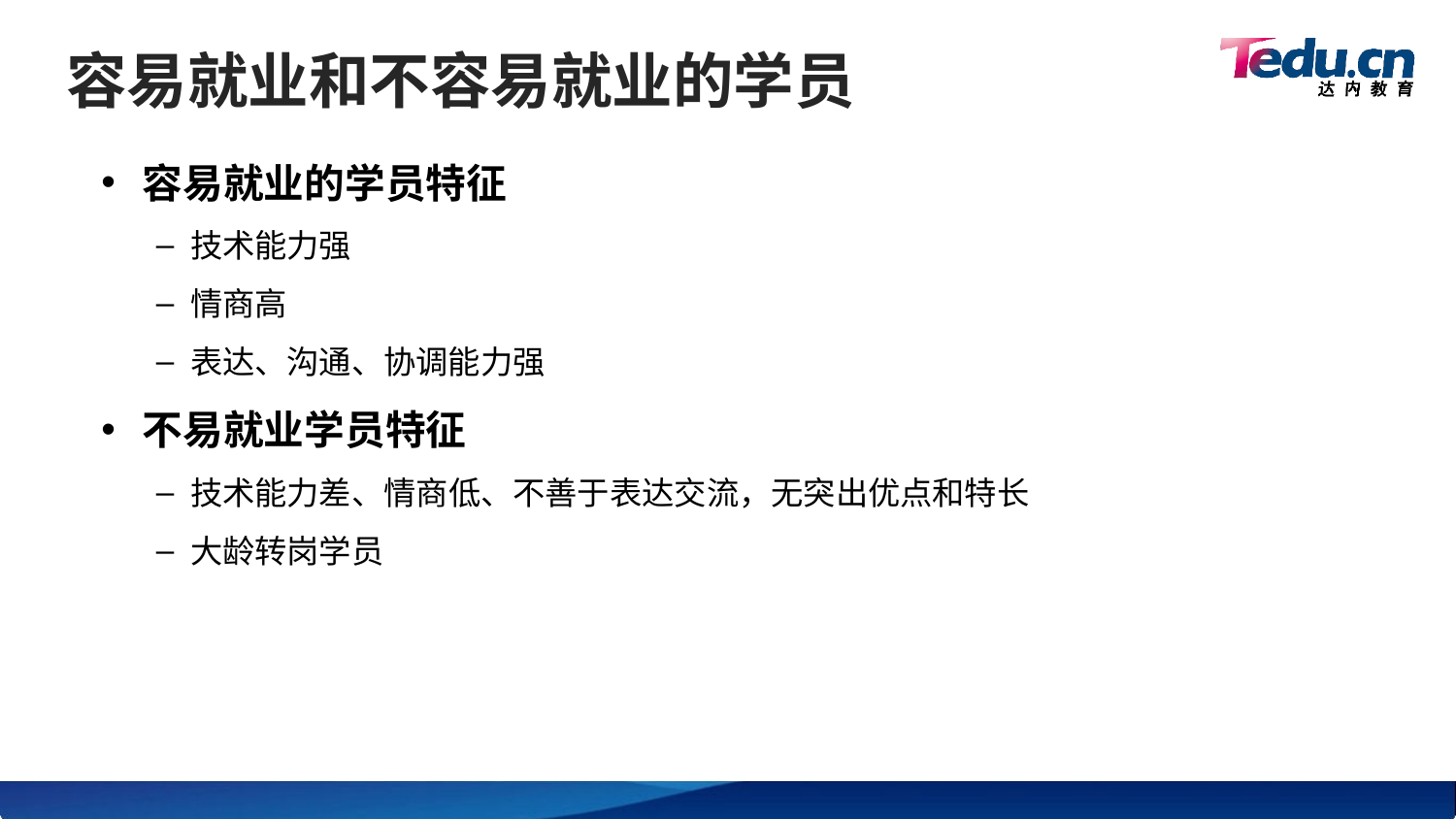

# 容易就业和不容易就业的学员
容易就业的学员特征
技术能力强
情商高
表达、沟通、协调能力强
不易就业学员特征
技术能力差、情商低、不善于表达交流，无突出优点和特长
大龄转岗学员